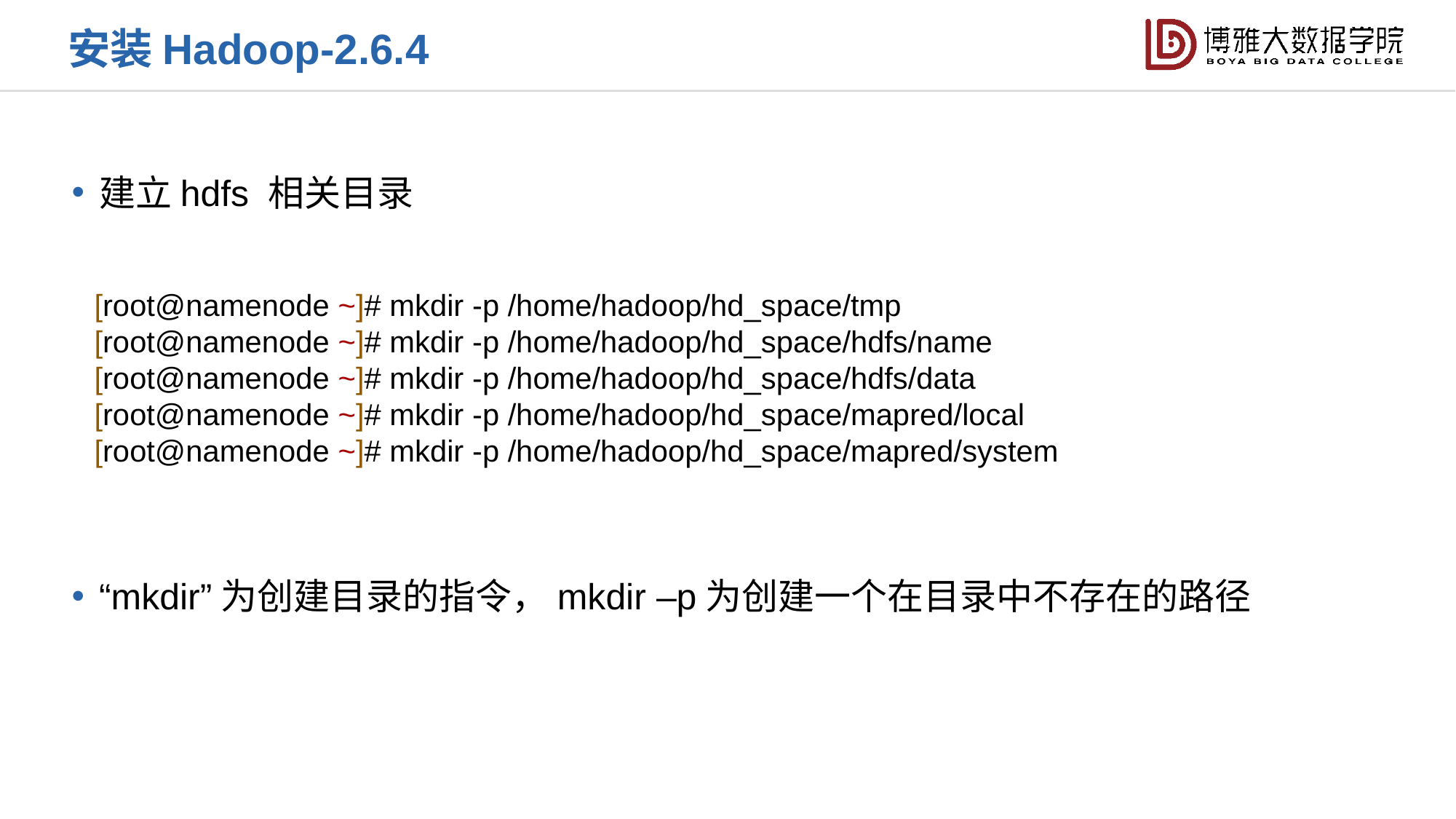

安装Hadoop-2.6.4
建立hdfs 相关目录

“mkdir”为创建目录的指令，mkdir –p为创建一个在目录中不存在的路径

[root@namenode ~]# mkdir -p /home/hadoop/hd_space/tmp
[root@namenode ~]# mkdir -p /home/hadoop/hd_space/hdfs/name
[root@namenode ~]# mkdir -p /home/hadoop/hd_space/hdfs/data
[root@namenode ~]# mkdir -p /home/hadoop/hd_space/mapred/local
[root@namenode ~]# mkdir -p /home/hadoop/hd_space/mapred/system